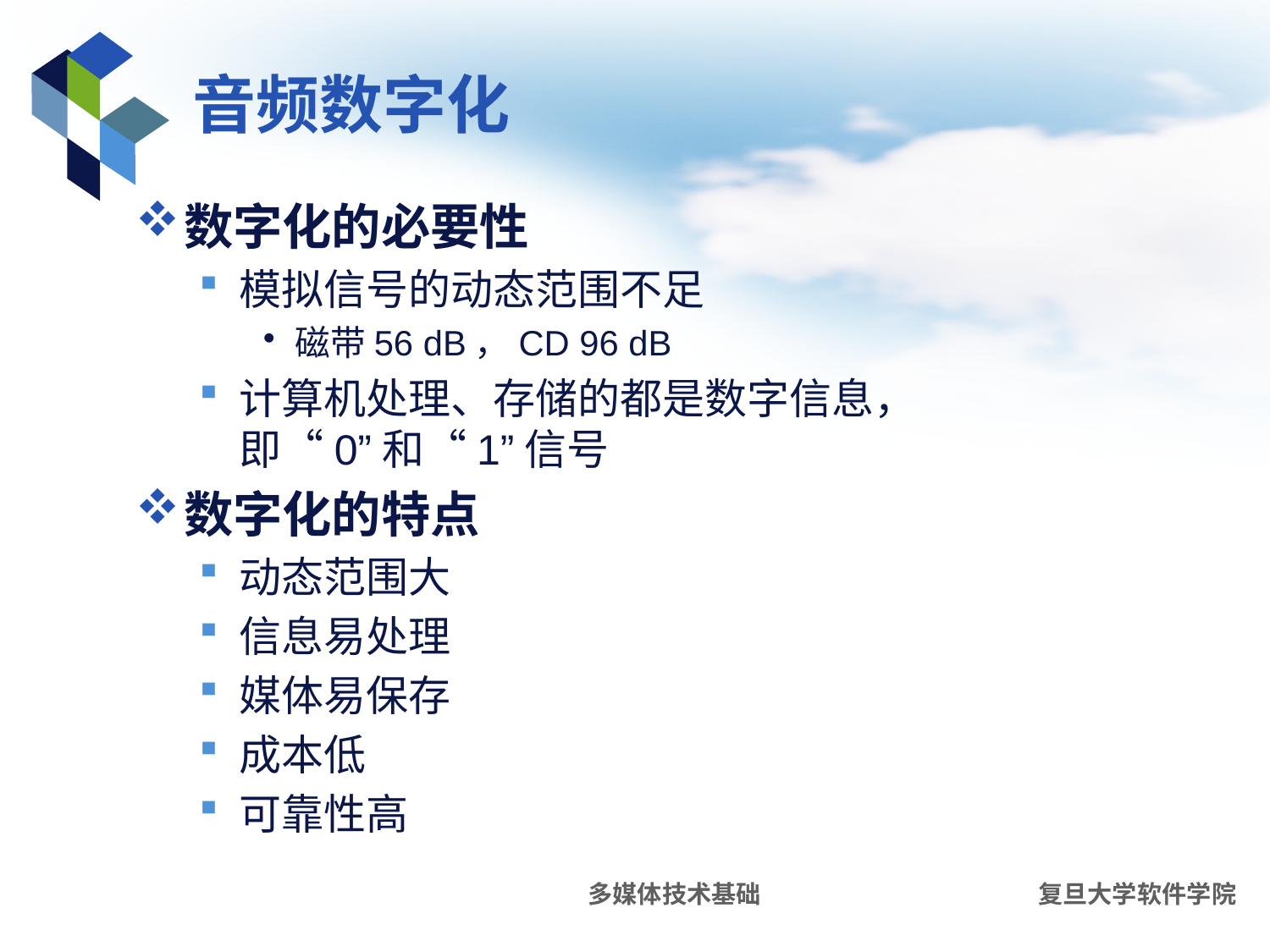

# 音频数字化
数字化的必要性
模拟信号的动态范围不足
磁带56 dB，CD 96 dB
计算机处理、存储的都是数字信息，即“0”和“1”信号
数字化的特点
动态范围大
信息易处理
媒体易保存
成本低
可靠性高
多媒体技术基础